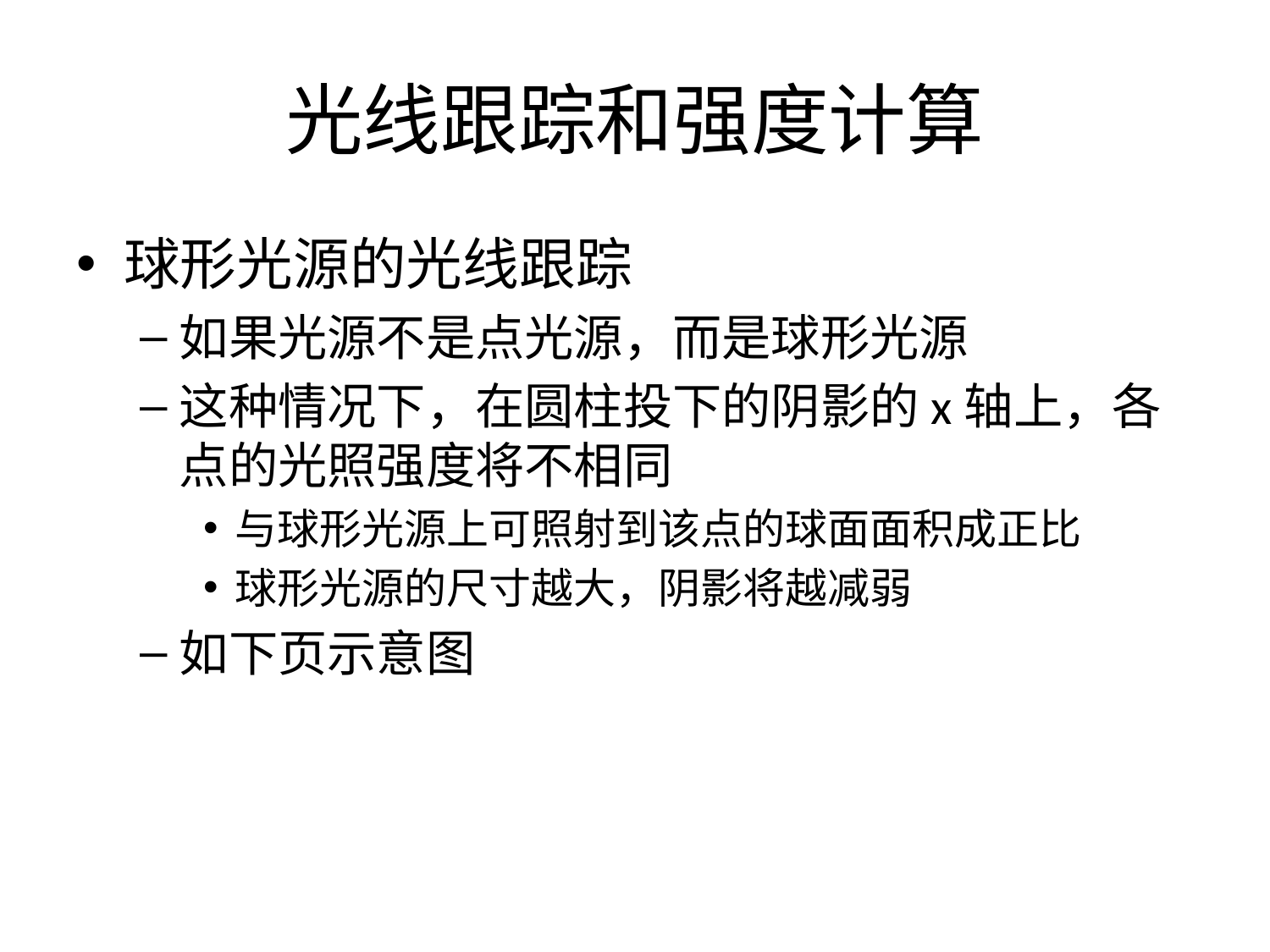

# 光线跟踪和强度计算
球形光源的光线跟踪
如果光源不是点光源，而是球形光源
这种情况下，在圆柱投下的阴影的x轴上，各点的光照强度将不相同
与球形光源上可照射到该点的球面面积成正比
球形光源的尺寸越大，阴影将越减弱
如下页示意图